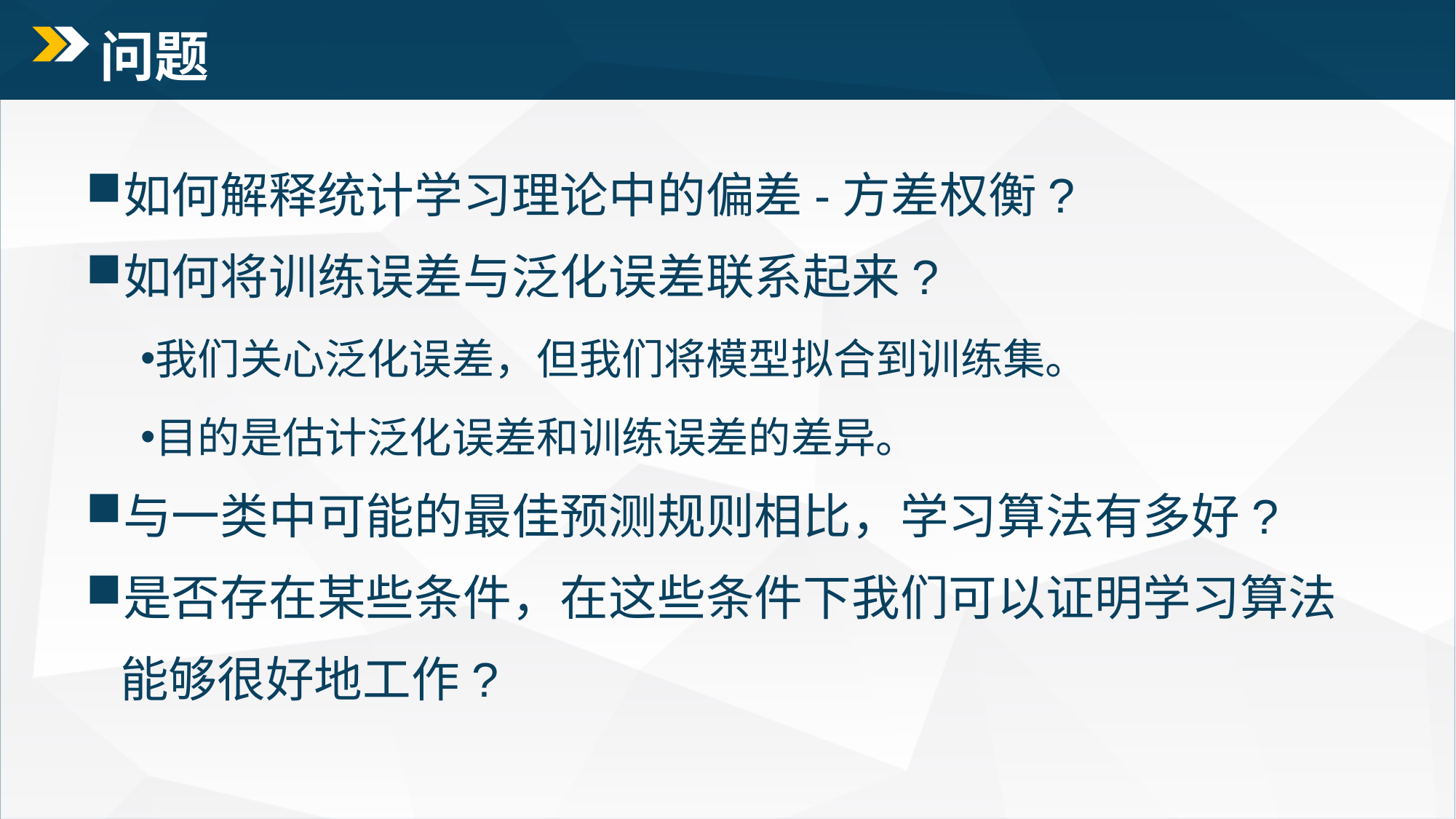

# 问题
如何解释统计学习理论中的偏差-方差权衡?
如何将训练误差与泛化误差联系起来?
我们关心泛化误差，但我们将模型拟合到训练集。
目的是估计泛化误差和训练误差的差异。
与一类中可能的最佳预测规则相比，学习算法有多好?
是否存在某些条件，在这些条件下我们可以证明学习算法能够很好地工作?